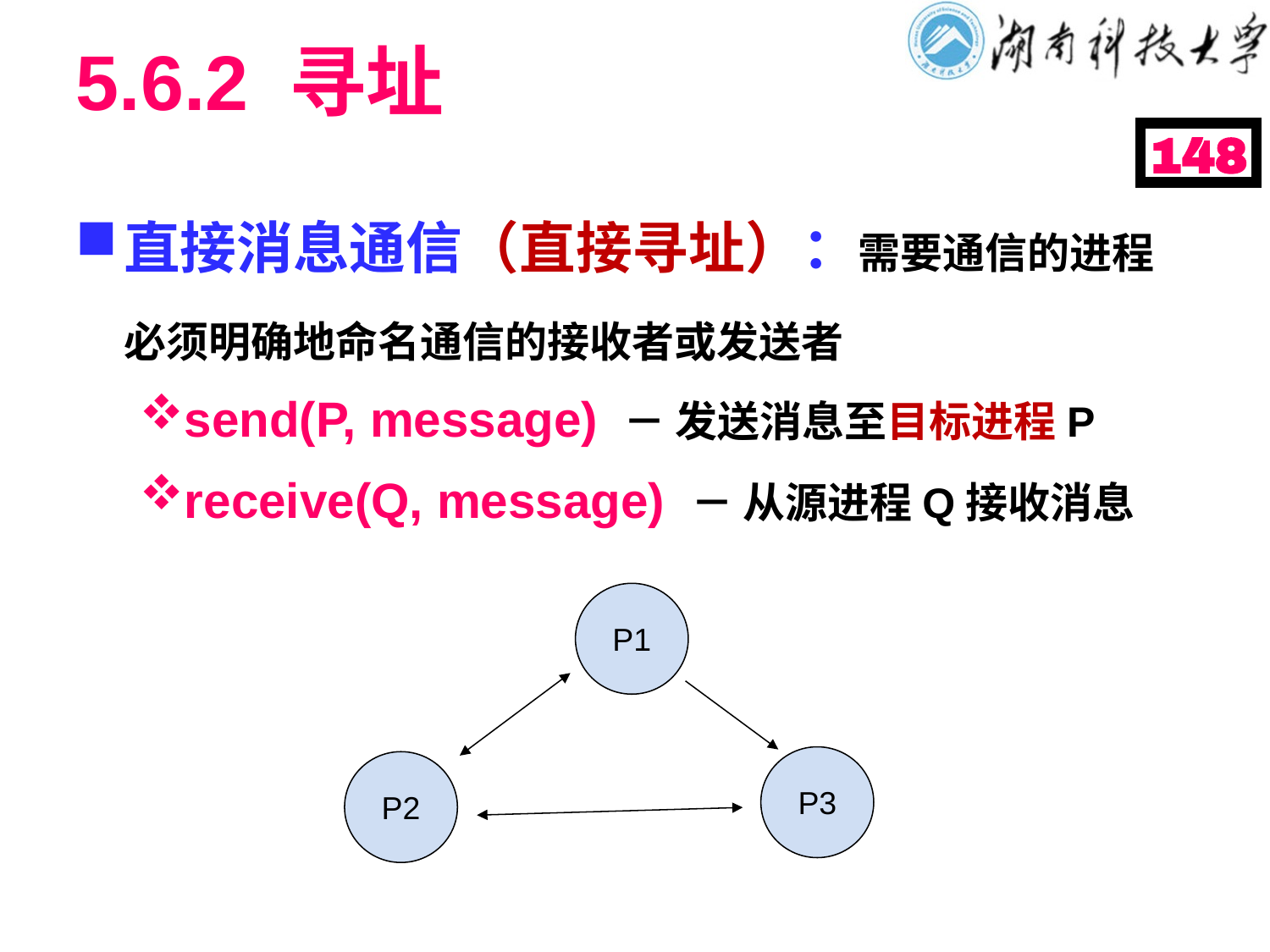

# 5.6.2 寻址
148
直接消息通信（直接寻址）：需要通信的进程必须明确地命名通信的接收者或发送者
send(P, message) － 发送消息至目标进程P
receive(Q, message) － 从源进程Q接收消息

P1

P3
P2